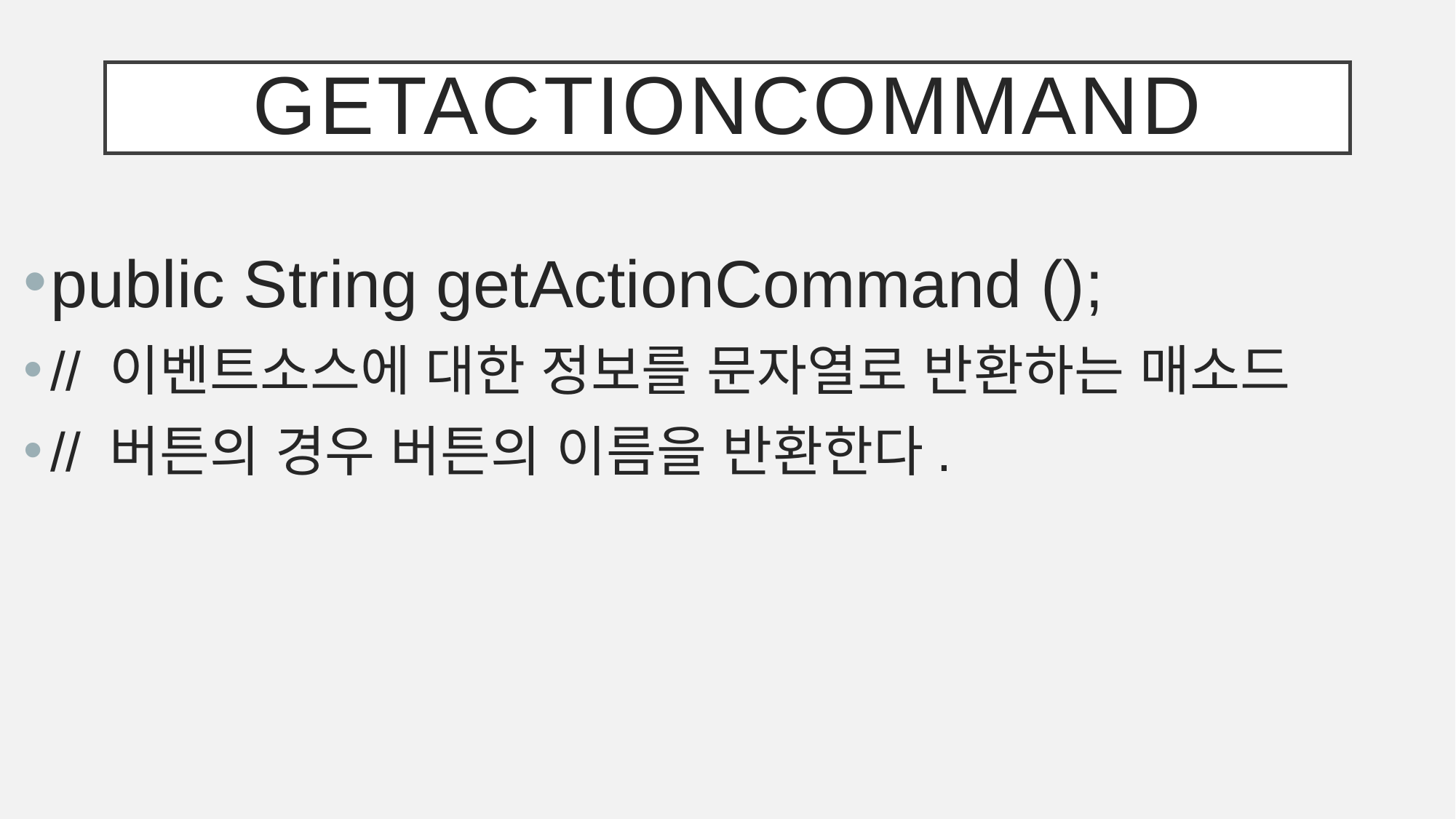

# getactioncommand
public String getActionCommand ();
// 이벤트소스에 대한 정보를 문자열로 반환하는 매소드
// 버튼의 경우 버튼의 이름을 반환한다.